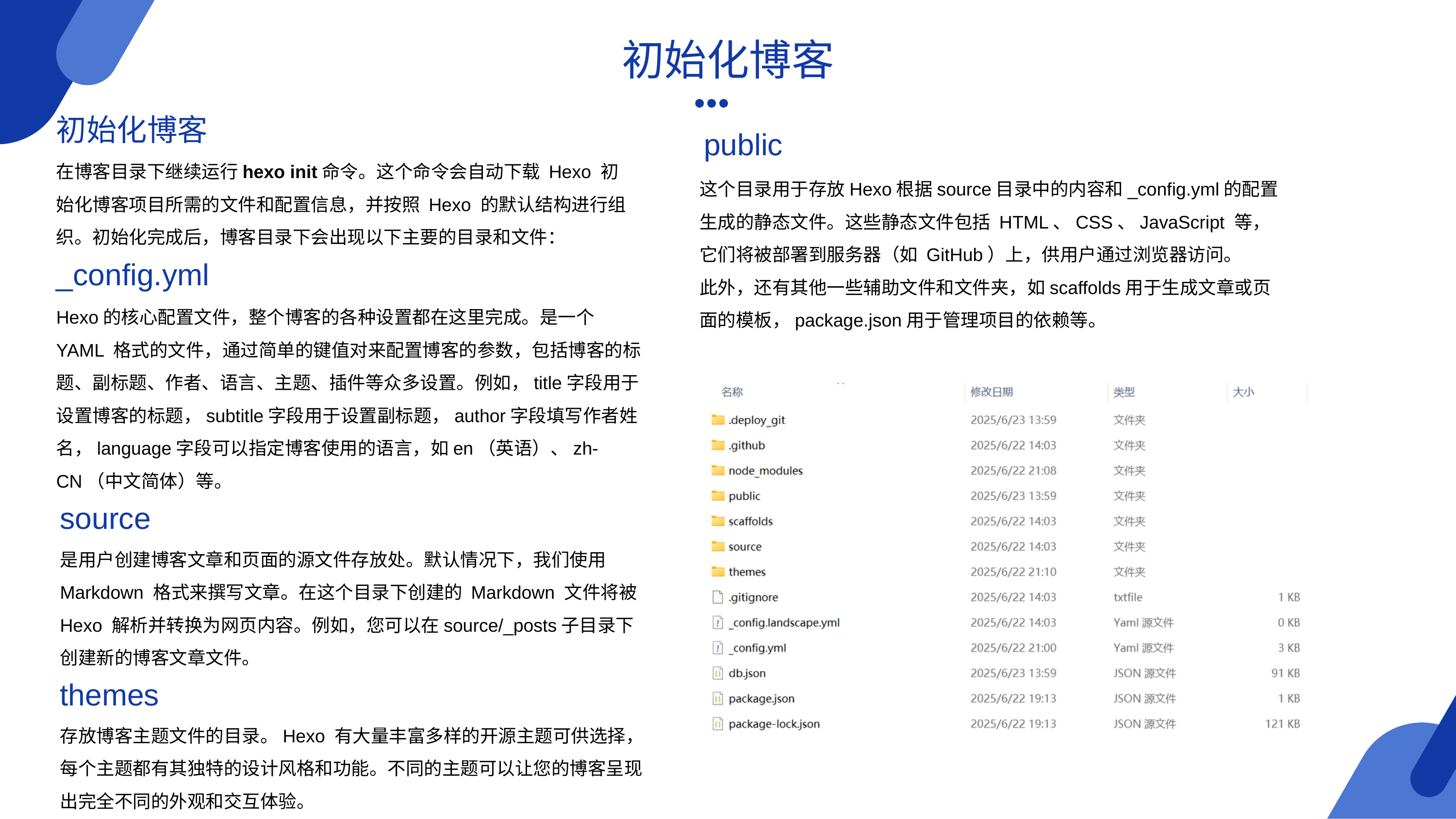

初始化博客

初始化博客
public
在博客目录下继续运行hexo init命令。这个命令会自动下载 Hexo 初始化博客项目所需的文件和配置信息，并按照 Hexo 的默认结构进行组织。初始化完成后，博客目录下会出现以下主要的目录和文件：
这个目录用于存放Hexo根据source目录中的内容和_config.yml的配置生成的静态文件。这些静态文件包括 HTML、CSS、JavaScript 等，它们将被部署到服务器（如 GitHub）上，供用户通过浏览器访问。
此外，还有其他一些辅助文件和文件夹，如scaffolds用于生成文章或页面的模板，package.json用于管理项目的依赖等。
_config.yml
Hexo的核心配置文件，整个博客的各种设置都在这里完成。是一个 YAML 格式的文件，通过简单的键值对来配置博客的参数，包括博客的标题、副标题、作者、语言、主题、插件等众多设置。例如，title字段用于设置博客的标题，subtitle字段用于设置副标题，author字段填写作者姓名，language字段可以指定博客使用的语言，如en（英语）、zh-CN（中文简体）等。

source
是用户创建博客文章和页面的源文件存放处。默认情况下，我们使用 Markdown 格式来撰写文章。在这个目录下创建的 Markdown 文件将被 Hexo 解析并转换为网页内容。例如，您可以在source/_posts子目录下创建新的博客文章文件。
themes

存放博客主题文件的目录。Hexo 有大量丰富多样的开源主题可供选择，每个主题都有其独特的设计风格和功能。不同的主题可以让您的博客呈现出完全不同的外观和交互体验。